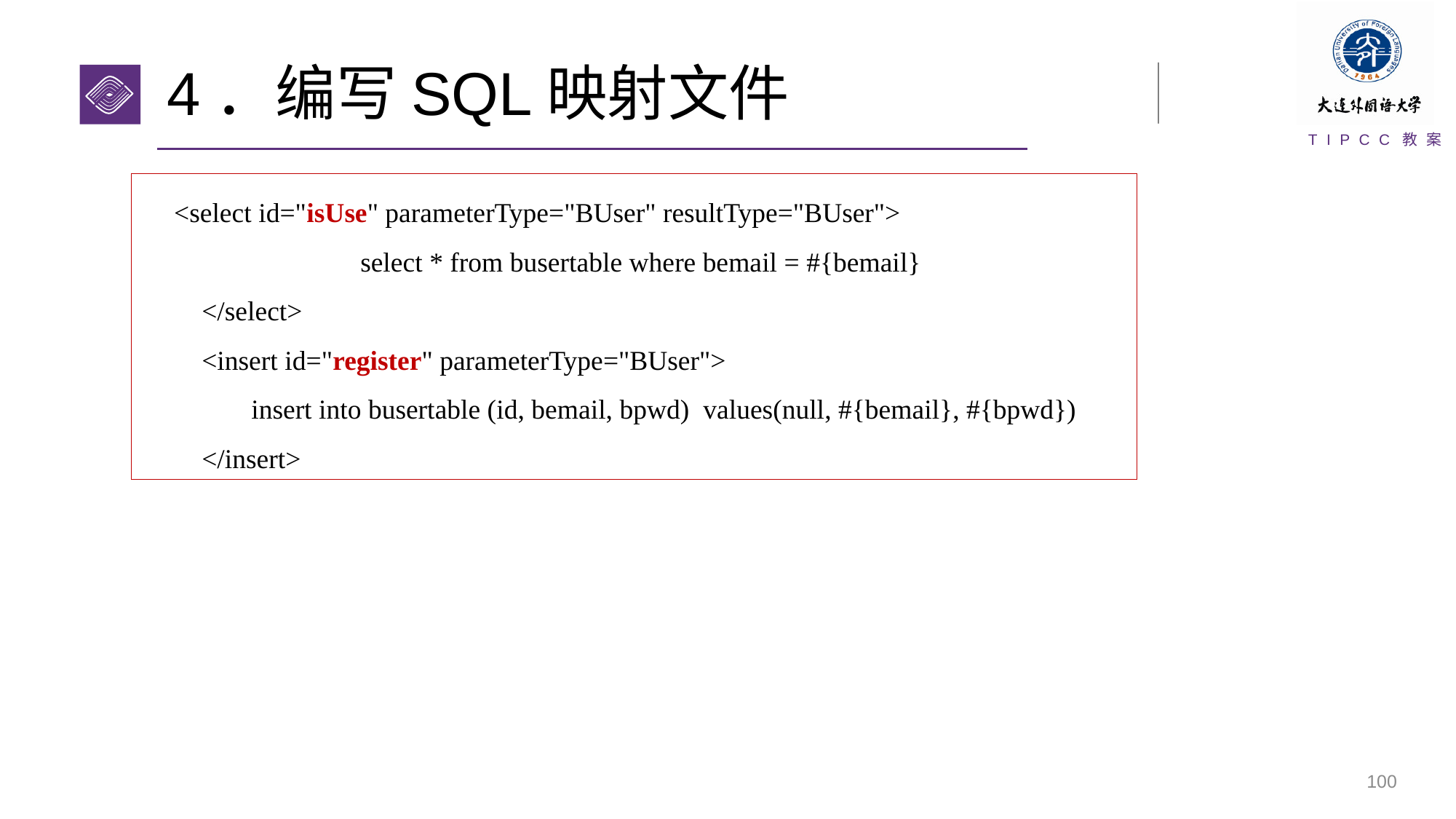

# 4．编写SQL映射文件
<select id="isUse" parameterType="BUser" resultType="BUser">
		select * from busertable where bemail = #{bemail}
    </select>
    <insert id="register" parameterType="BUser">
	insert into busertable (id, bemail, bpwd)  values(null, #{bemail}, #{bpwd})
    </insert>
100